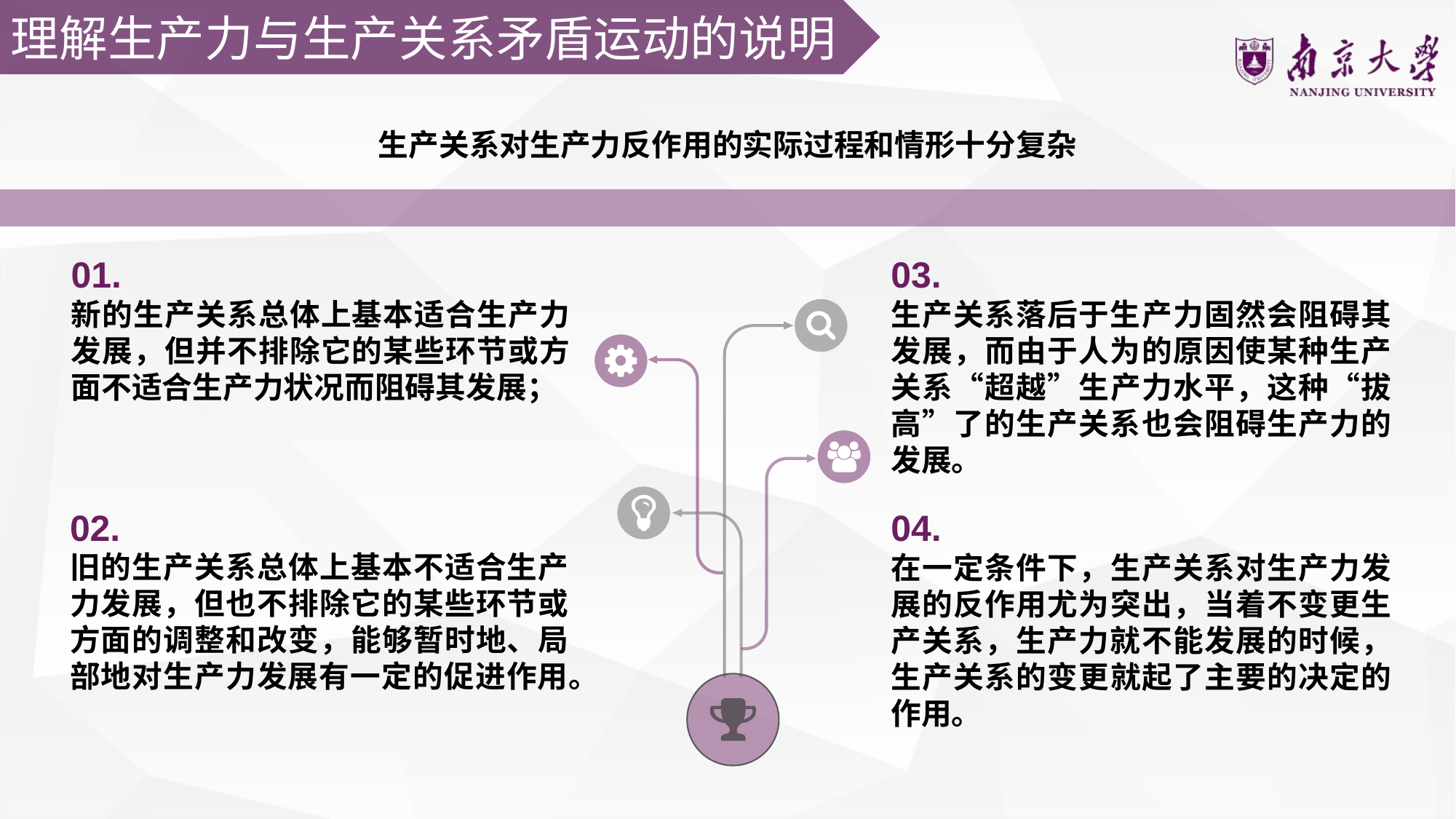

理解生产力与生产关系矛盾运动的说明
生产关系对生产力反作用的实际过程和情形十分复杂

01.
新的生产关系总体上基本适合生产力发展，但并不排除它的某些环节或方面不适合生产力状况而阻碍其发展；
03.
生产关系落后于生产力固然会阻碍其发展，而由于人为的原因使某种生产关系“超越”生产力水平，这种“拔高”了的生产关系也会阻碍生产力的发展。

02.
旧的生产关系总体上基本不适合生产力发展，但也不排除它的某些环节或方面的调整和改变，能够暂时地、局部地对生产力发展有一定的促进作用。
04.
在一定条件下，生产关系对生产力发展的反作用尤为突出，当着不变更生产关系，生产力就不能发展的时候，生产关系的变更就起了主要的决定的作用。